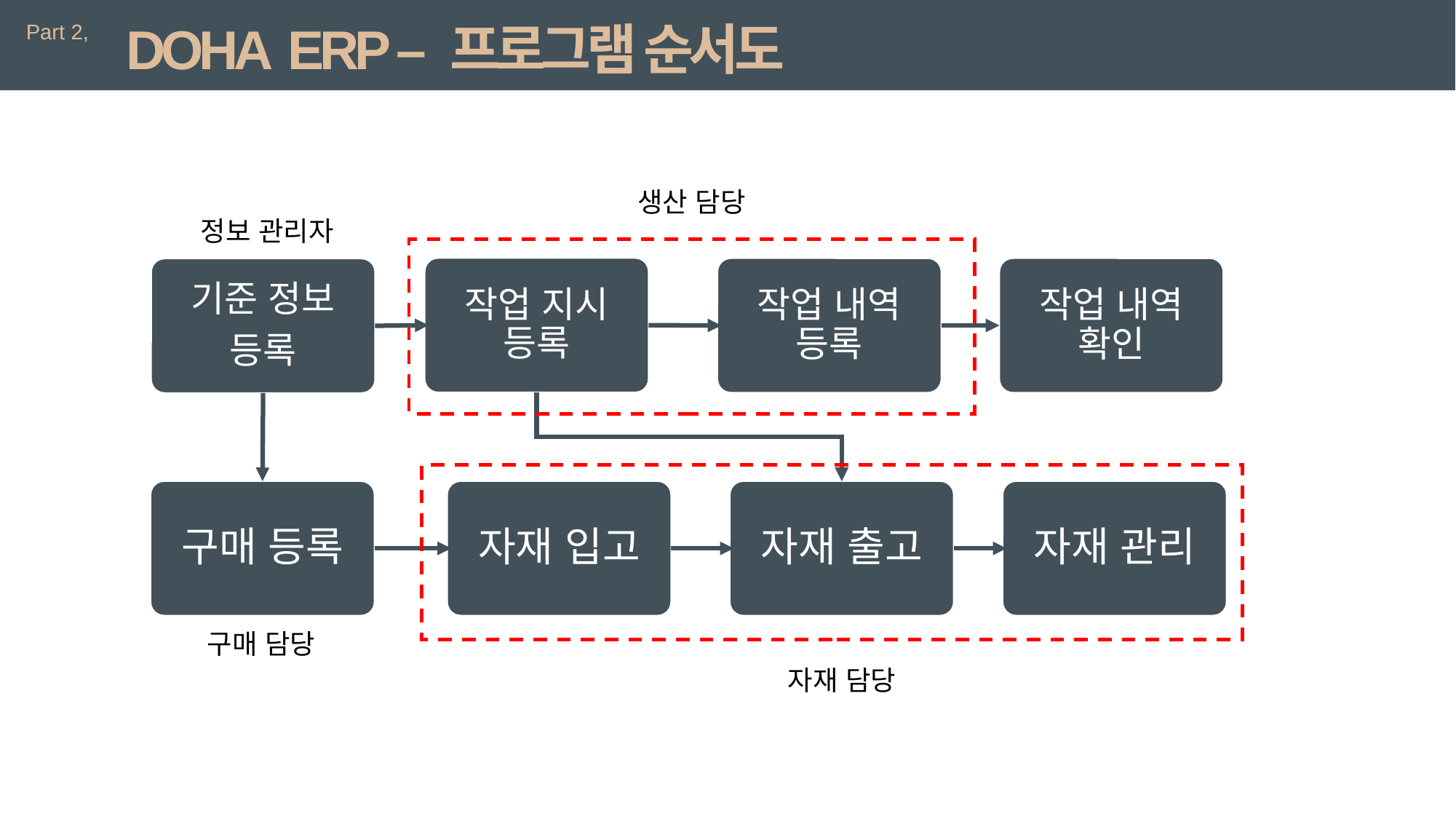

DOHA  ERP – 프로그램 순서도
Part 2,
생산 담당
정보 관리자

작업 지시 등록

작업 내역 등록

작업 내역 확인

기준 정보
등록

구매 등록

자재 입고

자재 출고

자재 관리
구매 담당
자재 담당